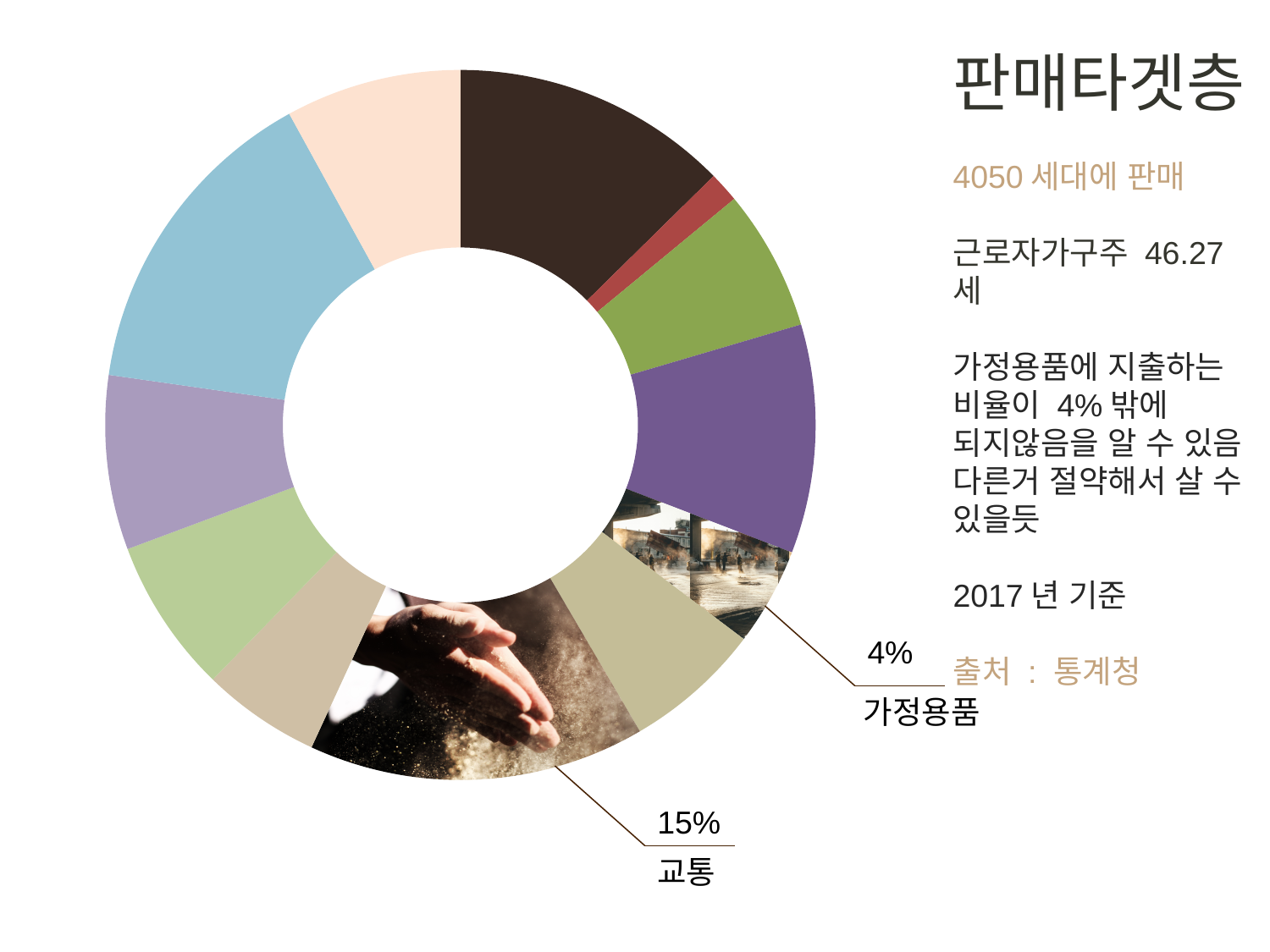

판매타겟층

4050세대에 판매

근로자가구주 46.27세

가정용품에 지출하는
비율이 4%밖에 되지않음을 알 수 있음 다른거 절약해서 살 수 있을듯

2017년 기준

출처 : 통계청

### Chart

| Category | 2017 |
|---|---|
| 01.식료품 · 비주류음료 (원) | 359328.0 |
| 02.주류 · 담배 (원) | 39292.0 |
| 03.의류 · 신발 (원) | 182545.0 |
| 04.주거 · 수도 · 광열 (원) | 296169.0 |
| 05.가정용품 · 가사서비스 (원) | 126770.0 |
| 06.보건 (원) | 178218.0 |
| 07.교통 (원) | 435647.0 |
| 08.통신 (원) | 153429.0 |
| 09.오락 · 문화 (원) | 200304.0 |
| 10.교육 (원) | 225791.0 |
| 11.음식 · 숙박 (원) | 419382.0 |
| 12.기타상품 · 서비스 (원) | 227586.0 |
4%
가정용품
15%
교통